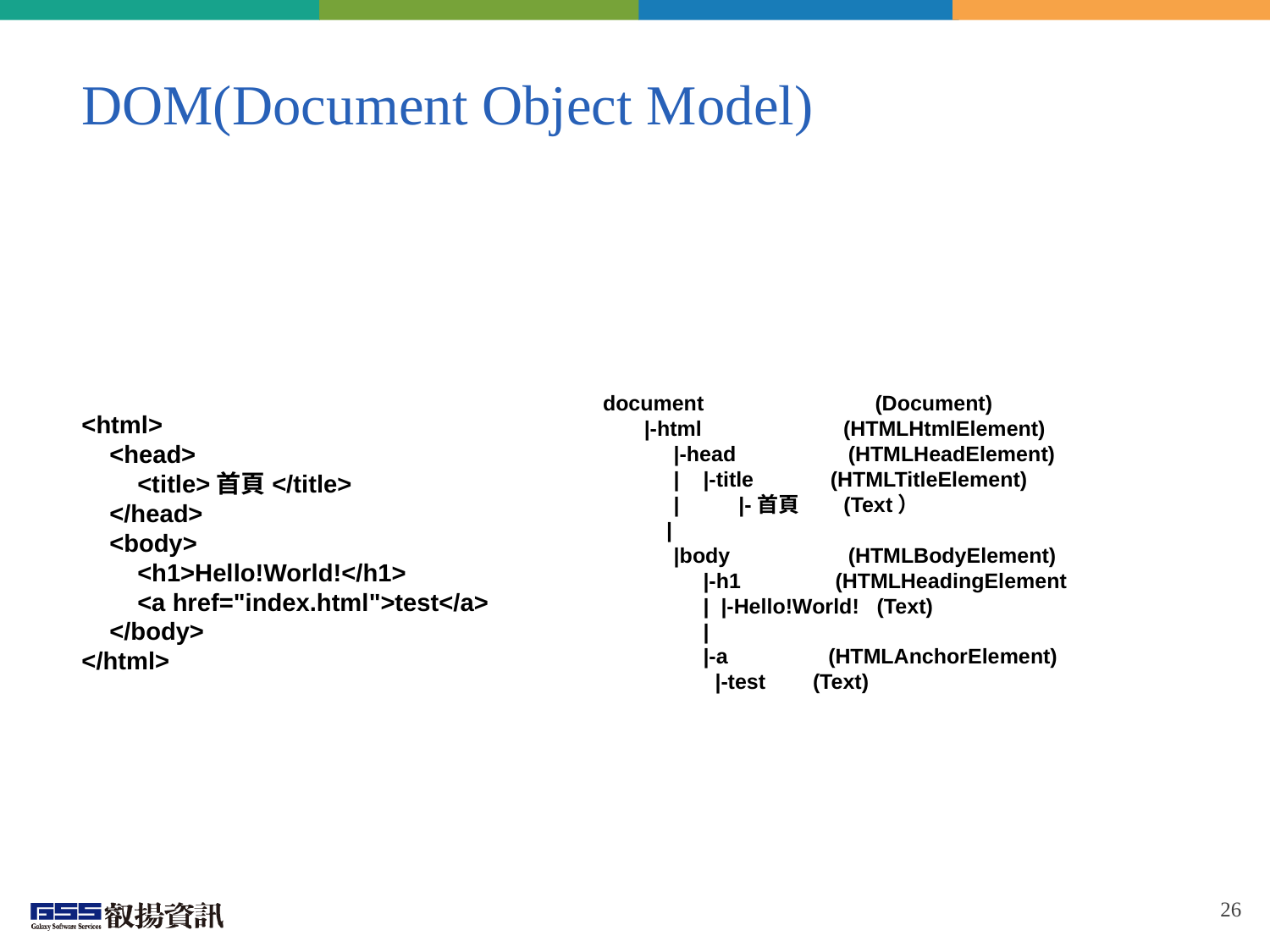

# DOM(Document Object Model)

document                             (Document)
       |-html                        (HTMLHtmlElement)
            |-head                   (HTMLHeadElement)
            |    |-title             (HTMLTitleElement)
            |          |-首頁        (Text）
            |
            |body                    (HTMLBodyElement)
                 |-h1                (HTMLHeadingElement
                 |  |-Hello!World!   (Text)
                 |
                 |-a                 (HTMLAnchorElement)
                   |-test        (Text)
<html>
    <head>
        <title>首頁</title>
    </head>
    <body>
        <h1>Hello!World!</h1>
        <a href="index.html">test</a>
    </body>
</html>